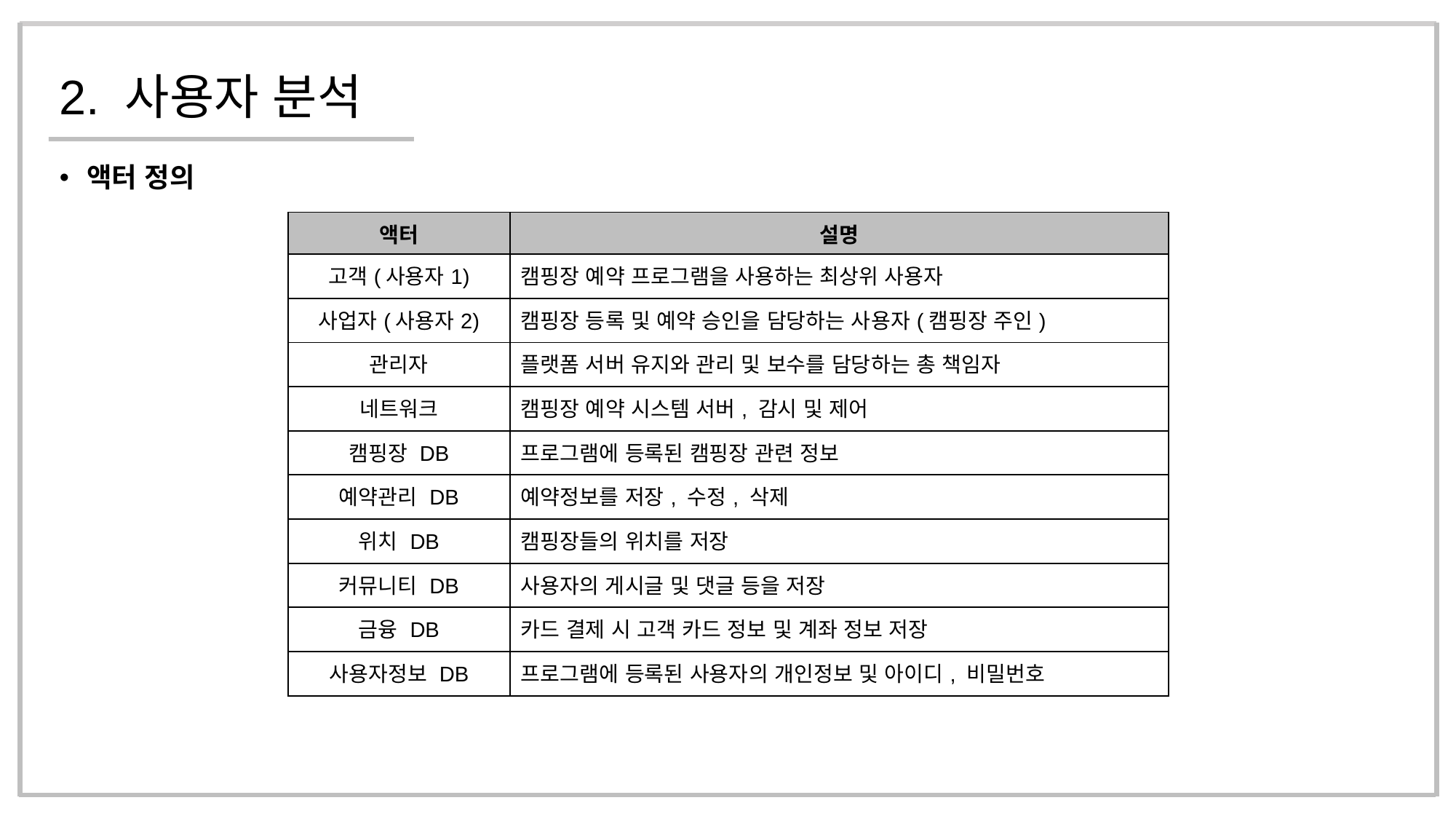

# 2. 사용자 분석

액터 정의
| 액터 | 설명 |
| --- | --- |
| 고객(사용자1) | 캠핑장 예약 프로그램을 사용하는 최상위 사용자 |
| 사업자(사용자2) | 캠핑장 등록 및 예약 승인을 담당하는 사용자(캠핑장 주인) |
| 관리자 | 플랫폼 서버 유지와 관리 및 보수를 담당하는 총 책임자 |
| 네트워크 | 캠핑장 예약 시스템 서버, 감시 및 제어 |
| 캠핑장 DB | 프로그램에 등록된 캠핑장 관련 정보 |
| 예약관리 DB | 예약정보를 저장, 수정, 삭제 |
| 위치 DB | 캠핑장들의 위치를 저장 |
| 커뮤니티 DB | 사용자의 게시글 및 댓글 등을 저장 |
| 금융 DB | 카드 결제 시 고객 카드 정보 및 계좌 정보 저장 |
| 사용자정보 DB | 프로그램에 등록된 사용자의 개인정보 및 아이디, 비밀번호 |